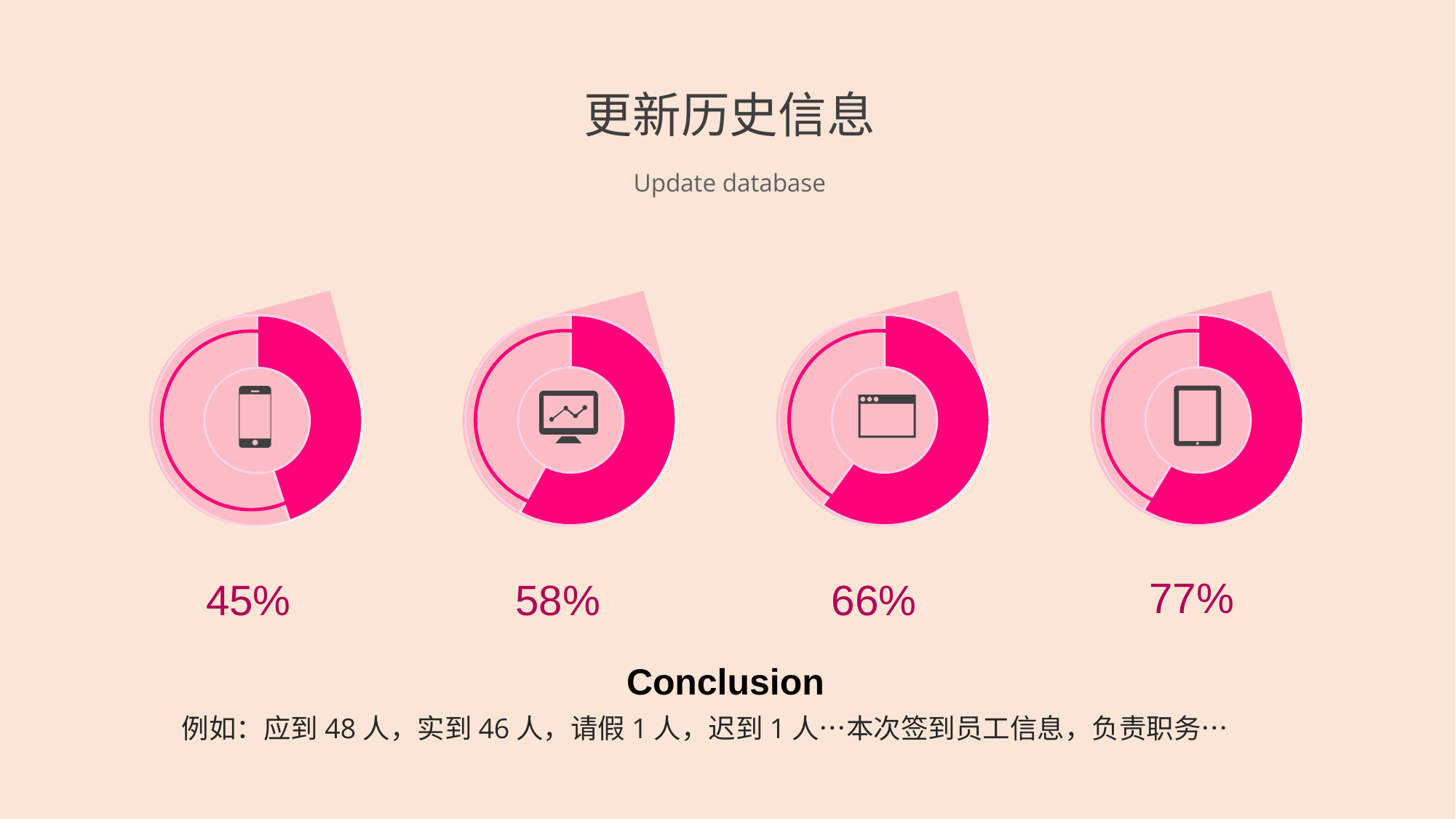

更新历史信息
Update database

### Chart

| Category | 销售额 |
|---|---|
| 第一季度 | 58.0 |
| 第二季度 | 42.0 |

### Chart

| Category | 销售额 |
|---|---|
| 第一季度 | 66.0 |
| 第二季度 | 44.0 |

### Chart

| Category | 销售额 |
|---|---|
| 第一季度 | 78.0 |
| 第二季度 | 55.0 |

### Chart

| Category | 销售额 |
|---|---|
| 第一季度 | 45.0 |
| 第二季度 | 55.0 |

77%
45%
58%
66%
Conclusion
例如：应到48人，实到46人，请假1人，迟到1人…本次签到员工信息，负责职务…